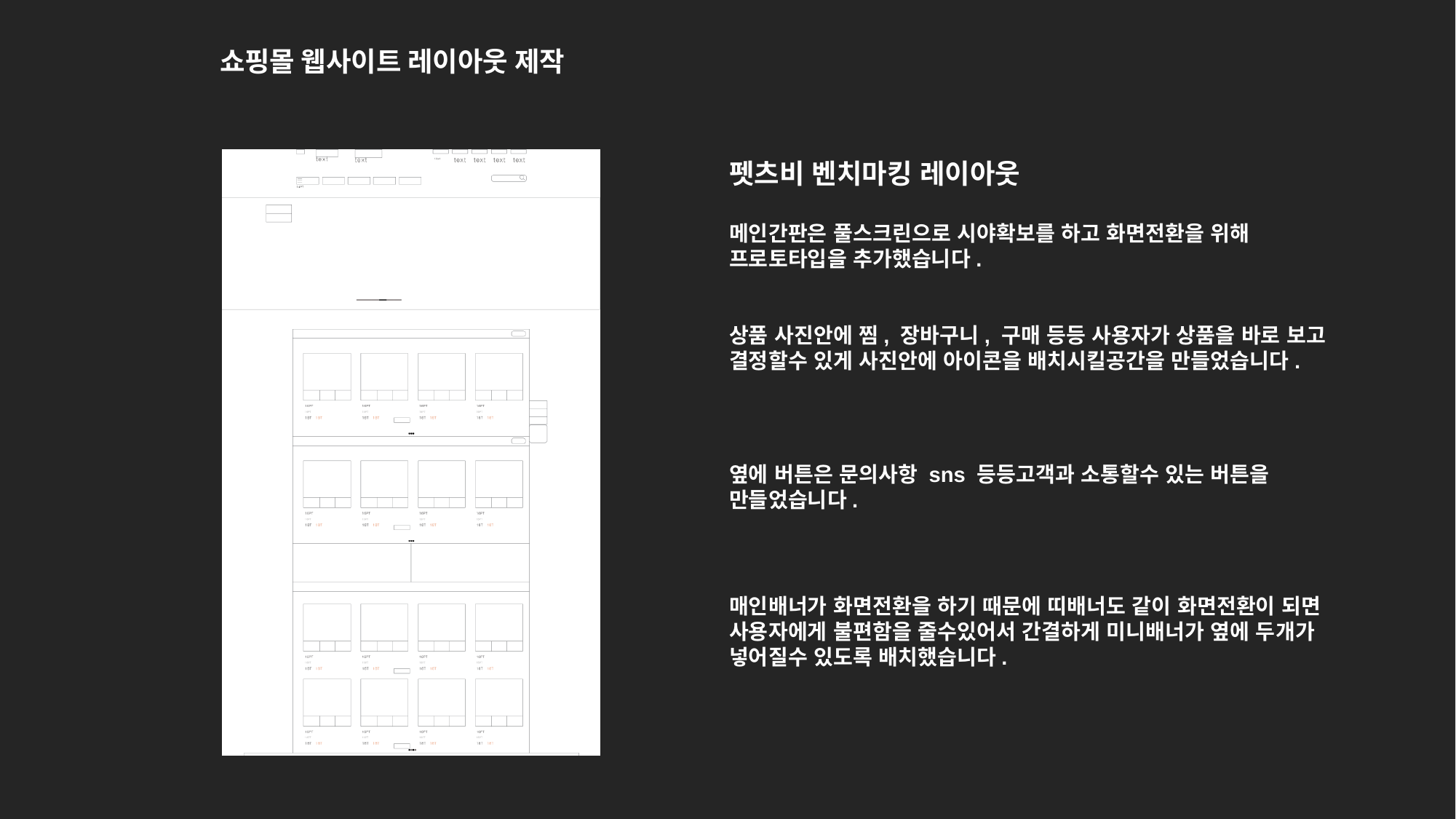

쇼핑몰 웹사이트 레이아웃 제작

펫츠비 벤치마킹 레이아웃
메인간판은 풀스크린으로 시야확보를 하고 화면전환을 위해 프로토타입을 추가했습니다.
상품 사진안에 찜, 장바구니, 구매 등등 사용자가 상품을 바로 보고 결정할수 있게 사진안에 아이콘을 배치시킬공간을 만들었습니다.
옆에 버튼은 문의사항 sns 등등고객과 소통할수 있는 버튼을 만들었습니다.
매인배너가 화면전환을 하기 때문에 띠배너도 같이 화면전환이 되면 사용자에게 불편함을 줄수있어서 간결하게 미니배너가 옆에 두개가 넣어질수 있도록 배치했습니다.